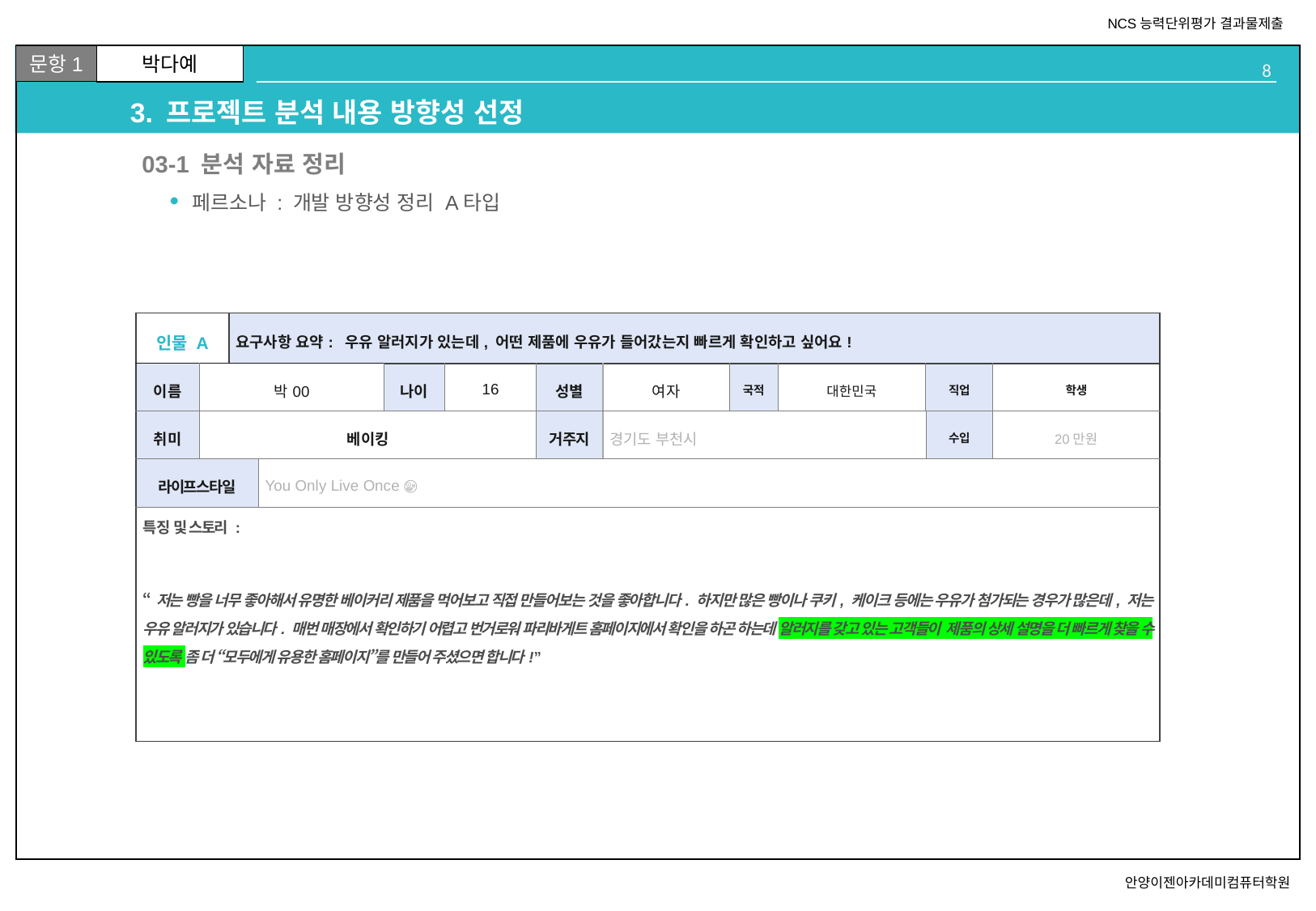

# 3. 프로젝트 분석 내용 방향성 선정
02
03-1 분석 자료 정리
페르소나 : 개발 방향성 정리 A타입
| 인물 A |  | 요구사항 요약: 우유 알러지가 있는데, 어떤 제품에 우유가 들어갔는지 빠르게 확인하고 싶어요! |  |  |  |  |  |  |  |  |  |
| --- | --- | --- | --- | --- | --- | --- | --- | --- | --- | --- | --- |
| 이름 | 박00 |  |  | 나이 | 16 | 성별 | 여자 | 국적 | 대한민국 | 직업 | 학생 |
| 취미 | 베이킹 |  |  |  |  | 거주지 | 경기도 부천시 |  |  | 수입 | 20만원 |
| 라이프스타일 |  |  | You Only Live Once 🤪 |  |  |  |  |  |  |  |  |
| 특징 및 스토리 : “저는 빵을 너무 좋아해서 유명한 베이커리 제품을 먹어보고 직접 만들어보는 것을 좋아합니다. 하지만 많은 빵이나 쿠키, 케이크 등에는 우유가 첨가되는 경우가 많은데, 저는 우유 알러지가 있습니다. 매번 매장에서 확인하기 어렵고 번거로워 파리바게트 홈페이지에서 확인을 하곤 하는데 알러지를 갖고 있는 고객들이 제품의 상세 설명을 더 빠르게 찾을 수 있도록 좀 더 “모두에게 유용한 홈페이지”를 만들어 주셨으면 합니다!” |  |  |  |  |  |  |  |  |  |  |  |